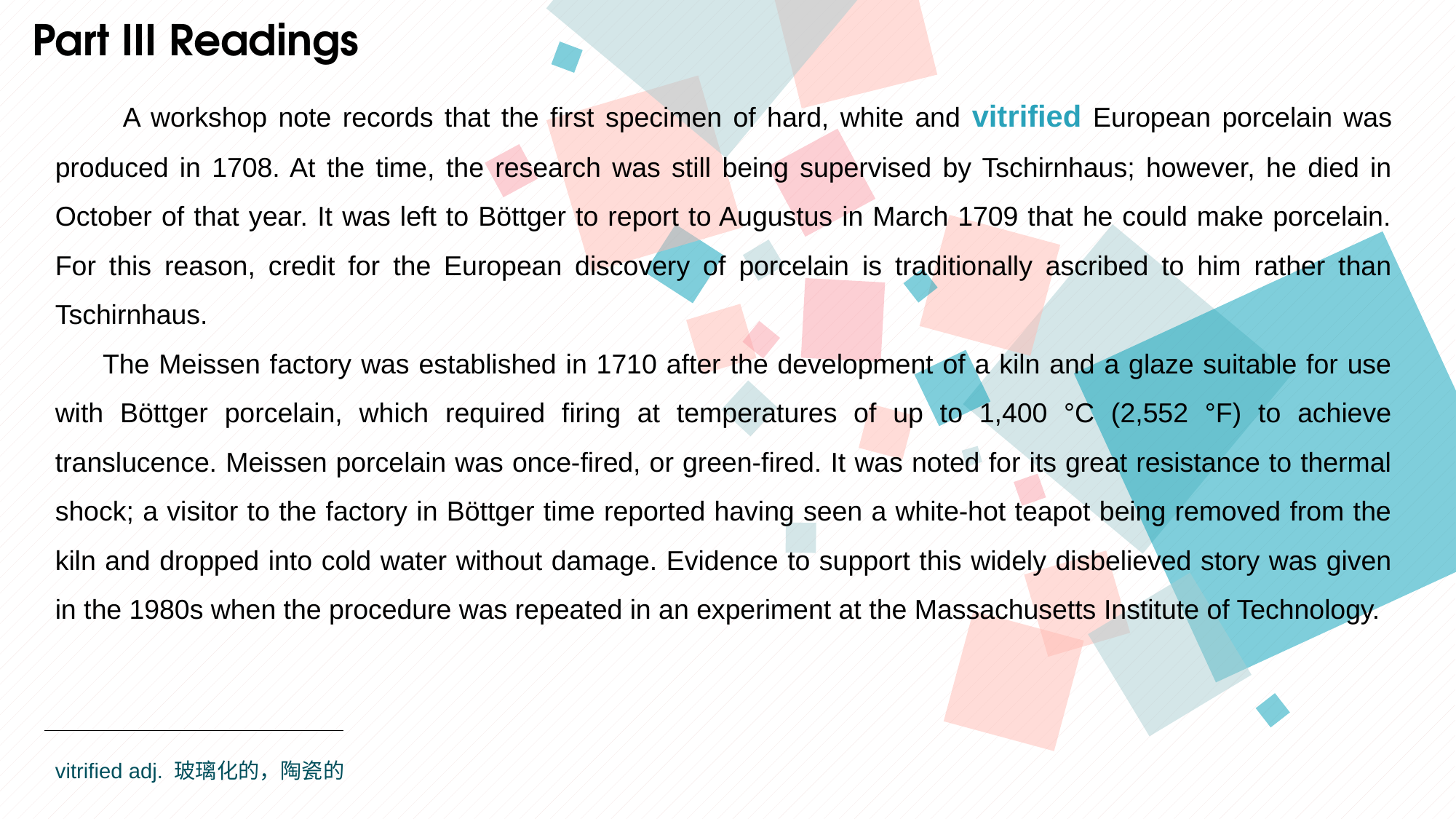

Part III Readings
       A workshop note records that the first specimen of hard, white and vitrified European porcelain was produced in 1708. At the time, the research was still being supervised by Tschirnhaus; however, he died in October of that year. It was left to Böttger to report to Augustus in March 1709 that he could make porcelain. For this reason, credit for the European discovery of porcelain is traditionally ascribed to him rather than Tschirnhaus.
     The Meissen factory was established in 1710 after the development of a kiln and a glaze suitable for use with Böttger porcelain, which required firing at temperatures of up to 1,400 °C (2,552 °F) to achieve translucence. Meissen porcelain was once-fired, or green-fired. It was noted for its great resistance to thermal shock; a visitor to the factory in Böttger time reported having seen a white-hot teapot being removed from the kiln and dropped into cold water without damage. Evidence to support this widely disbelieved story was given in the 1980s when the procedure was repeated in an experiment at the Massachusetts Institute of Technology.
vitrified adj. 玻璃化的，陶瓷的